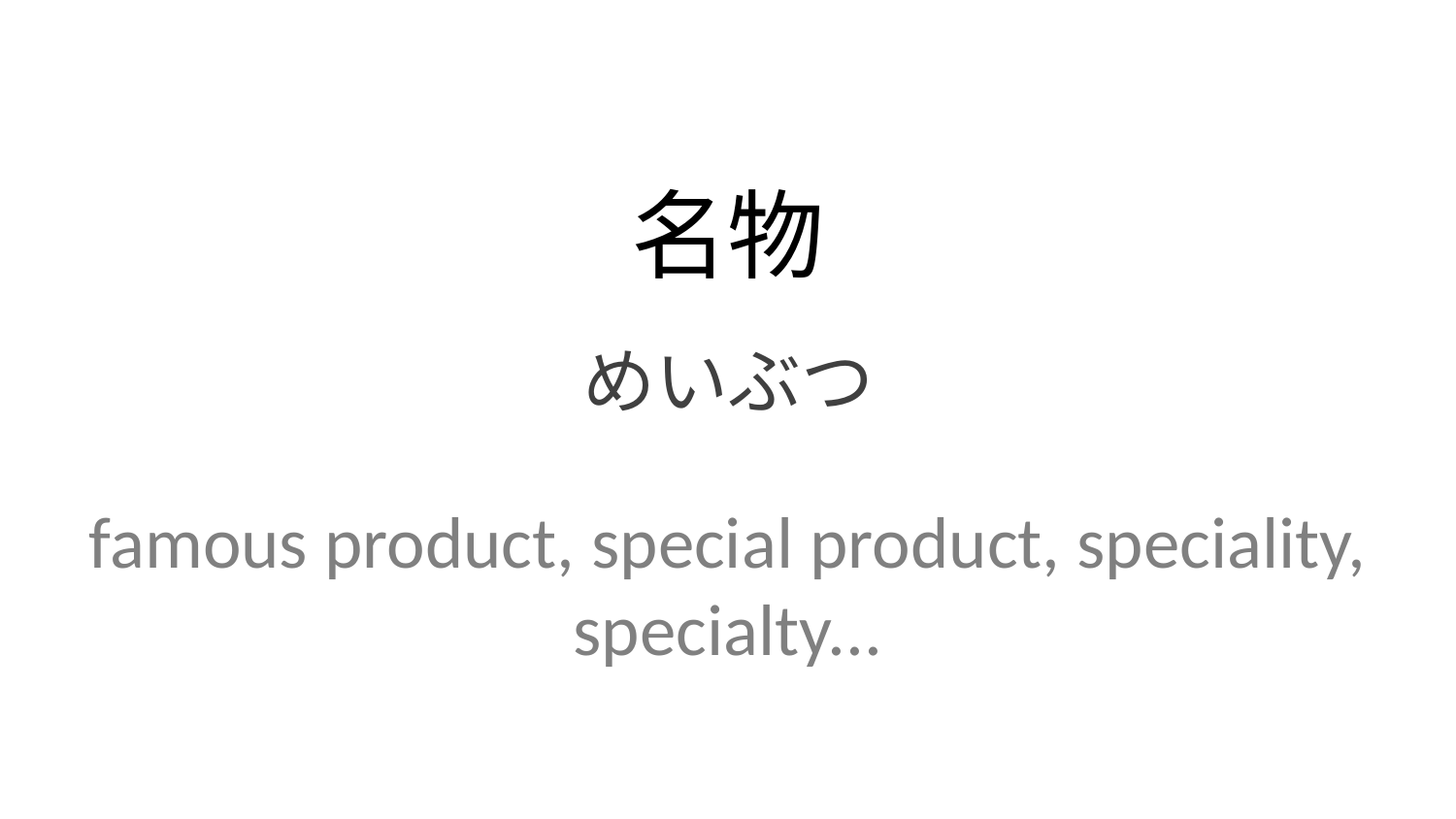

名物

めいぶつ
famous product, special product, speciality, specialty...